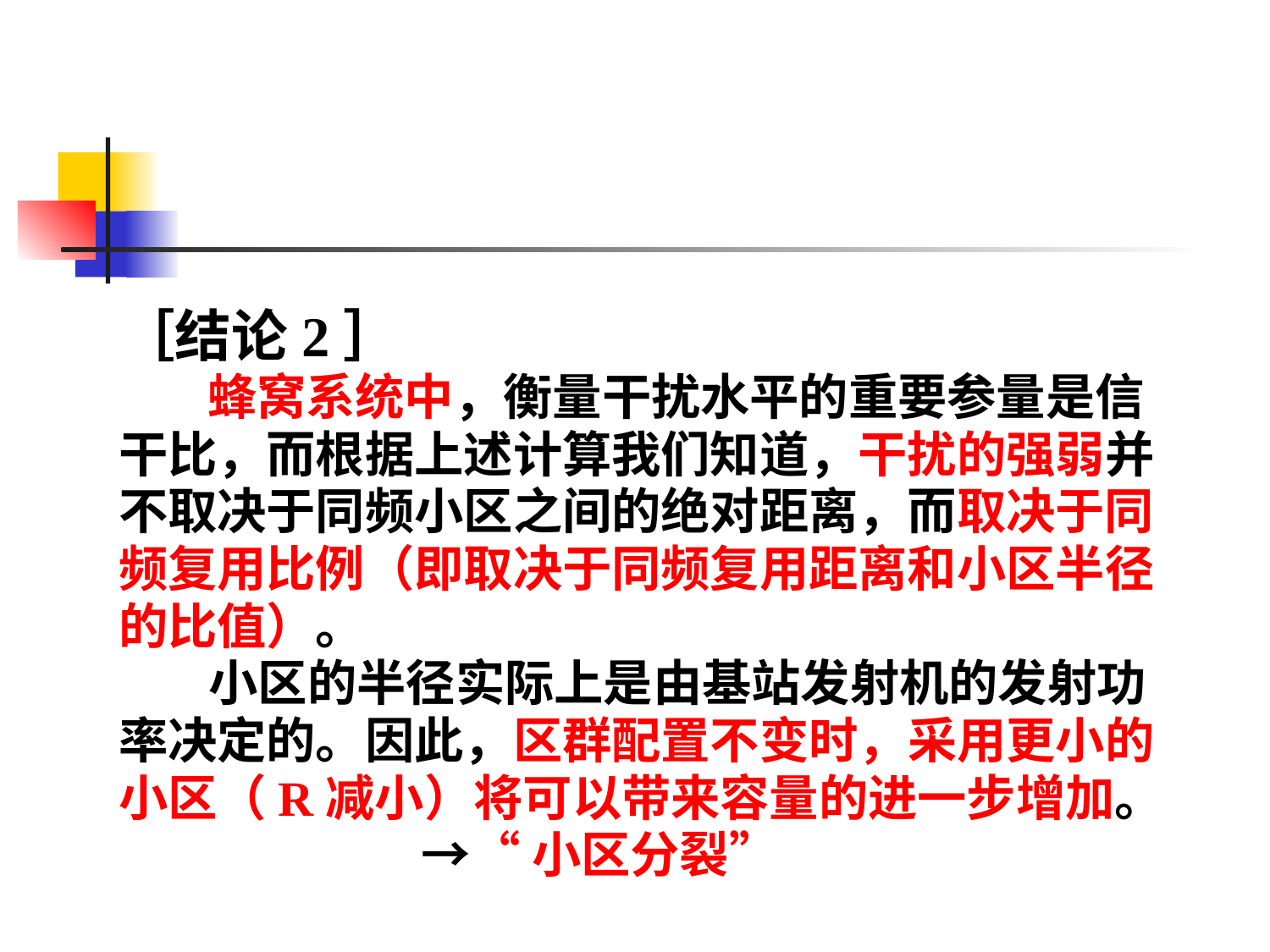

［结论2］
       蜂窝系统中，衡量干扰水平的重要参量是信
干比，而根据上述计算我们知道，干扰的强弱并
不取决于同频小区之间的绝对距离，而取决于同
频复用比例（即取决于同频复用距离和小区半径
的比值）。
       小区的半径实际上是由基站发射机的发射功
率决定的。因此，区群配置不变时，采用更小的
小区（R减小）将可以带来容量的进一步增加。
                           →“小区分裂”